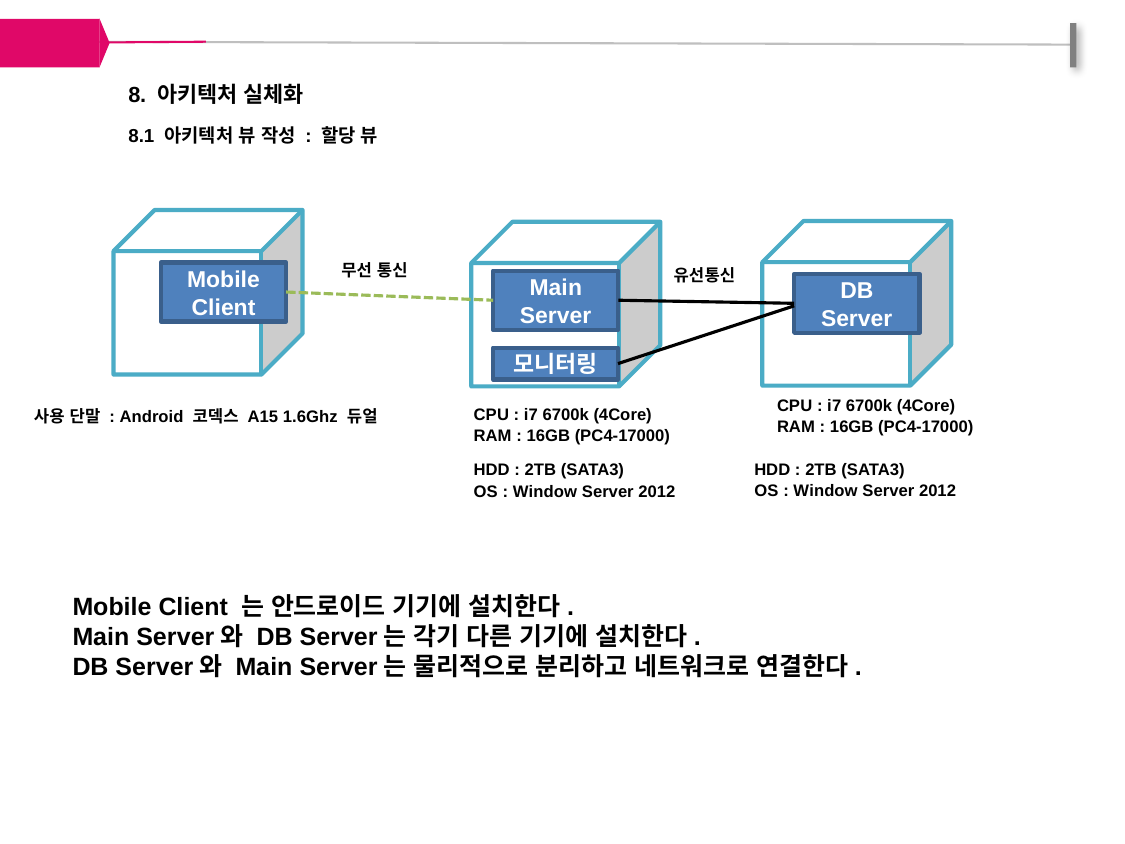

8. 아키텍처 실체화
8.1 아키텍처 뷰 작성 : 할당 뷰

무선 통신
유선통신
Mobile Client
Main Server
DB Server
모니터링
CPU : i7 6700k (4Core)
RAM : 16GB (PC4-17000)
CPU : i7 6700k (4Core)
RAM : 16GB (PC4-17000)
사용 단말 : Android 코덱스 A15 1.6Ghz 듀얼
HDD : 2TB (SATA3)
OS : Window Server 2012
HDD : 2TB (SATA3)
OS : Window Server 2012
Mobile Client 는 안드로이드 기기에 설치한다.
Main Server와 DB Server는 각기 다른 기기에 설치한다.
DB Server와 Main Server는 물리적으로 분리하고 네트워크로 연결한다.